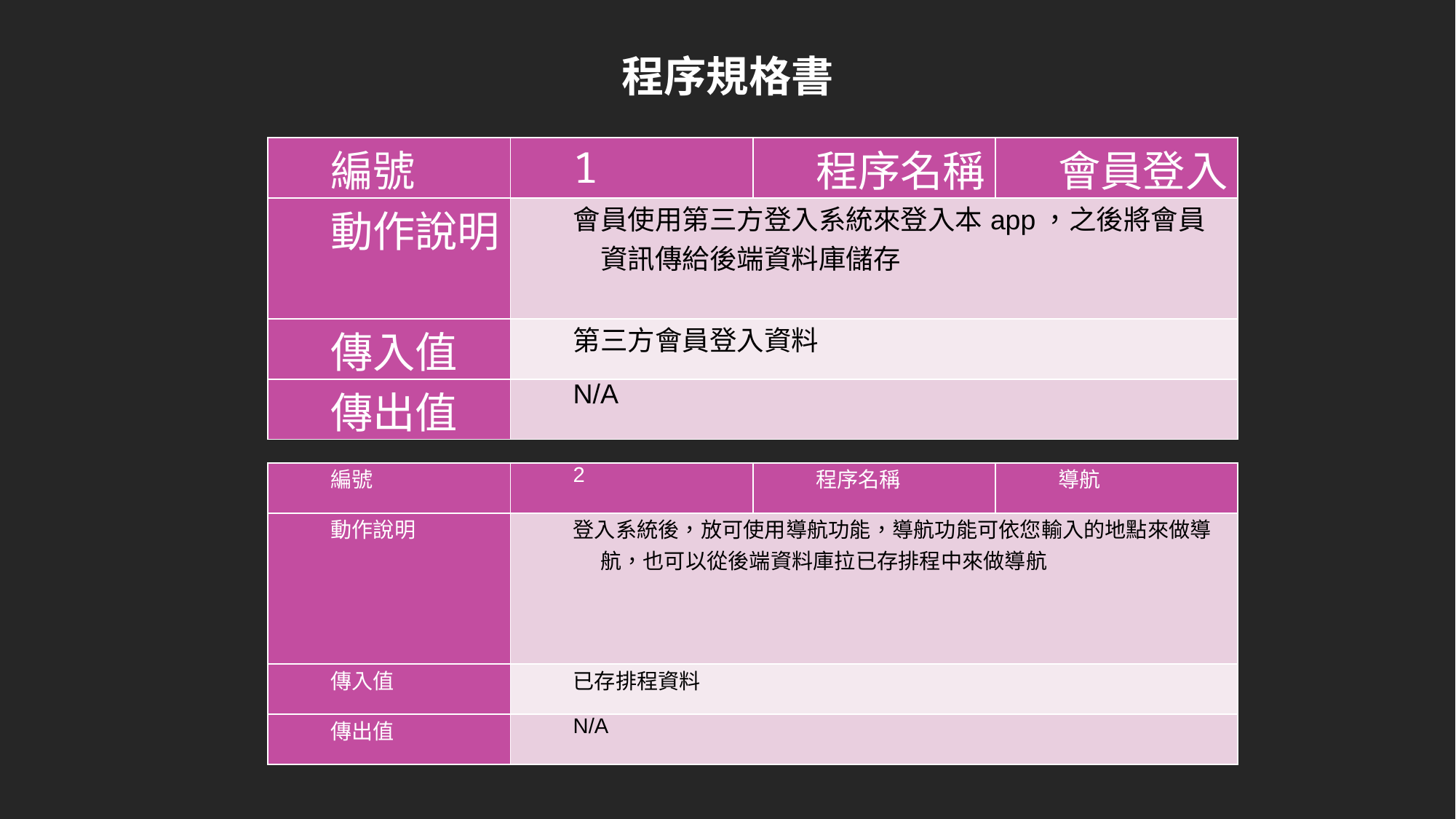

程序規格書
| 編號 | 1 | 程序名稱 | 會員登入 |
| --- | --- | --- | --- |
| 動作說明 | 會員使用第三方登入系統來登入本app，之後將會員資訊傳給後端資料庫儲存 |  |  |
| 傳入值 | 第三方會員登入資料 |  |  |
| 傳出值 | N/A |  |  |
| 編號 | 2 | 程序名稱 | 導航 |
| --- | --- | --- | --- |
| 動作說明 | 登入系統後，放可使用導航功能，導航功能可依您輸入的地點來做導航，也可以從後端資料庫拉已存排程中來做導航 |  |  |
| 傳入值 | 已存排程資料 |  |  |
| 傳出值 | N/A |  |  |